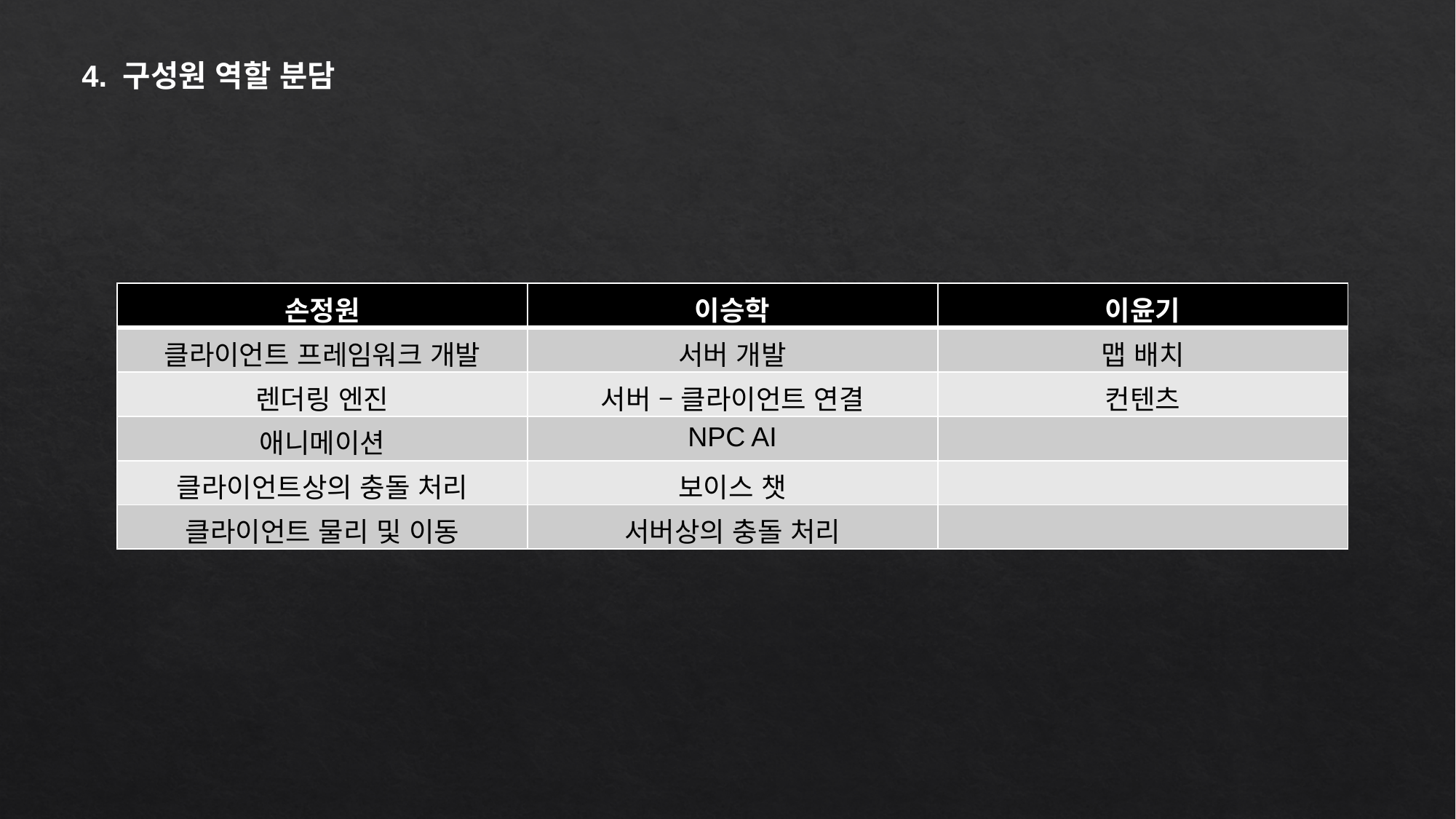

4. 구성원 역할 분담
| 손정원 | 이승학 | 이윤기 |
| --- | --- | --- |
| 클라이언트 프레임워크 개발 | 서버 개발 | 맵 배치 |
| 렌더링 엔진 | 서버 – 클라이언트 연결 | 컨텐츠 |
| 애니메이션 | NPC AI |  |
| 클라이언트상의 충돌 처리 | 보이스 챗 |  |
| 클라이언트 물리 및 이동 | 서버상의 충돌 처리 |  |